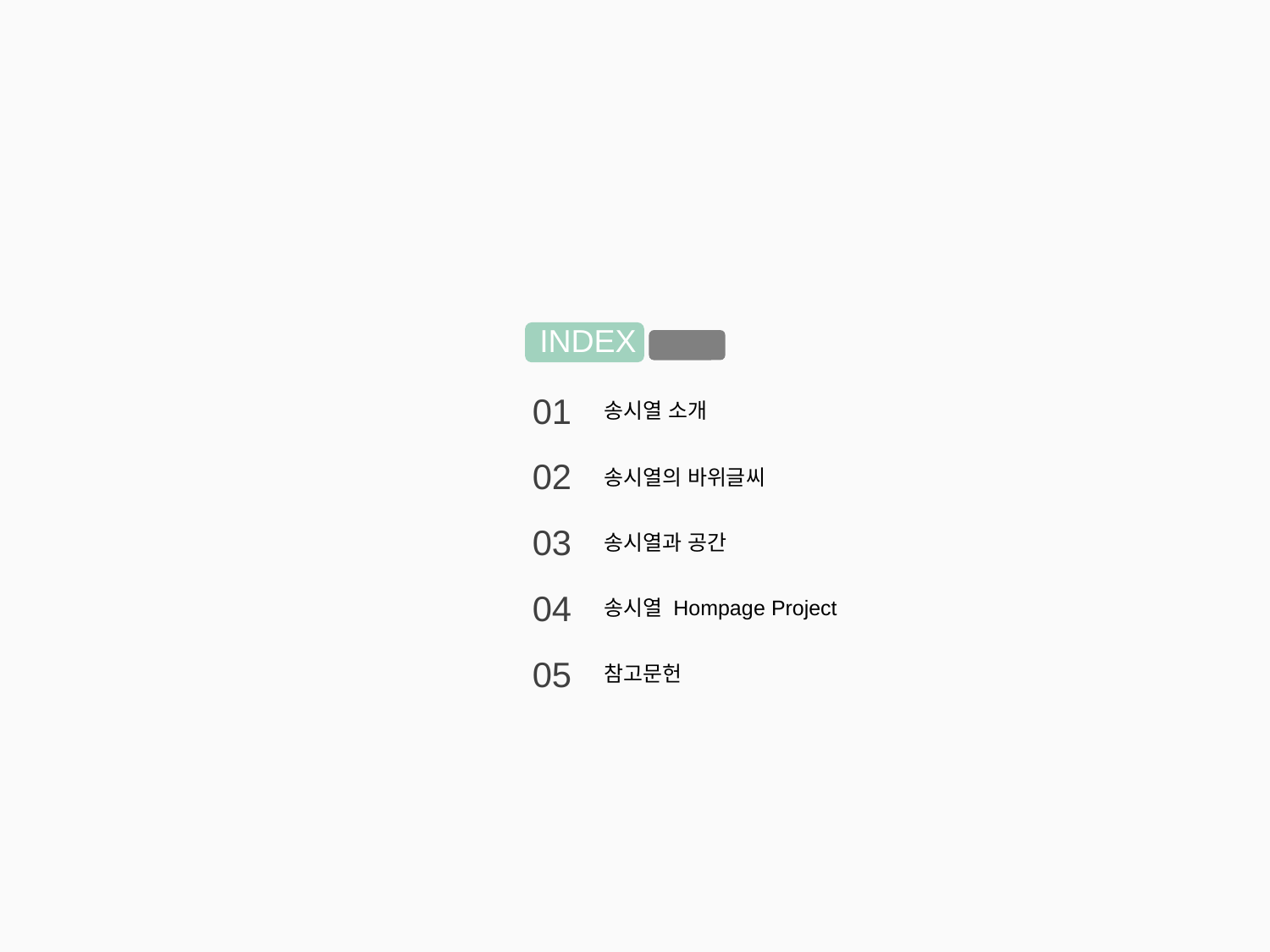

INDEX

01
송시열 소개
02
송시열의 바위글씨
03
송시열과 공간
04
송시열 Hompage Project
05
참고문헌